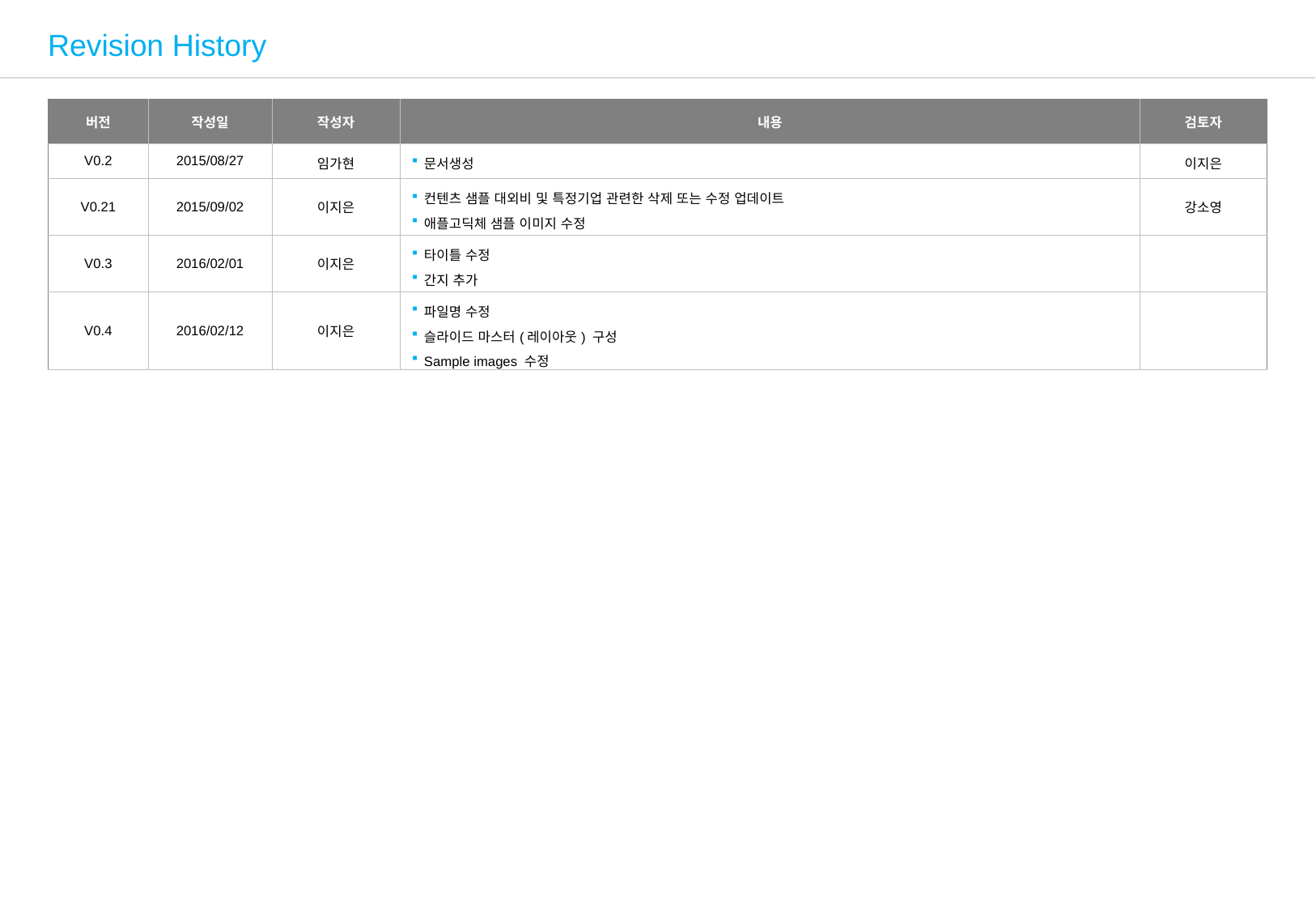

Revision History
| 버전 | 작성일 | 작성자 | 내용 | 검토자 |
| --- | --- | --- | --- | --- |
| V0.2 | 2015/08/27 | 임가현 | 문서생성 | 이지은 |
| V0.21 | 2015/09/02 | 이지은 | 컨텐츠 샘플 대외비 및 특정기업 관련한 삭제 또는 수정 업데이트 애플고딕체 샘플 이미지 수정 | 강소영 |
| V0.3 | 2016/02/01 | 이지은 | 타이틀 수정 간지 추가 |  |
| V0.4 | 2016/02/12 | 이지은 | 파일명 수정 슬라이드 마스터(레이아웃) 구성 Sample images 수정 |  |